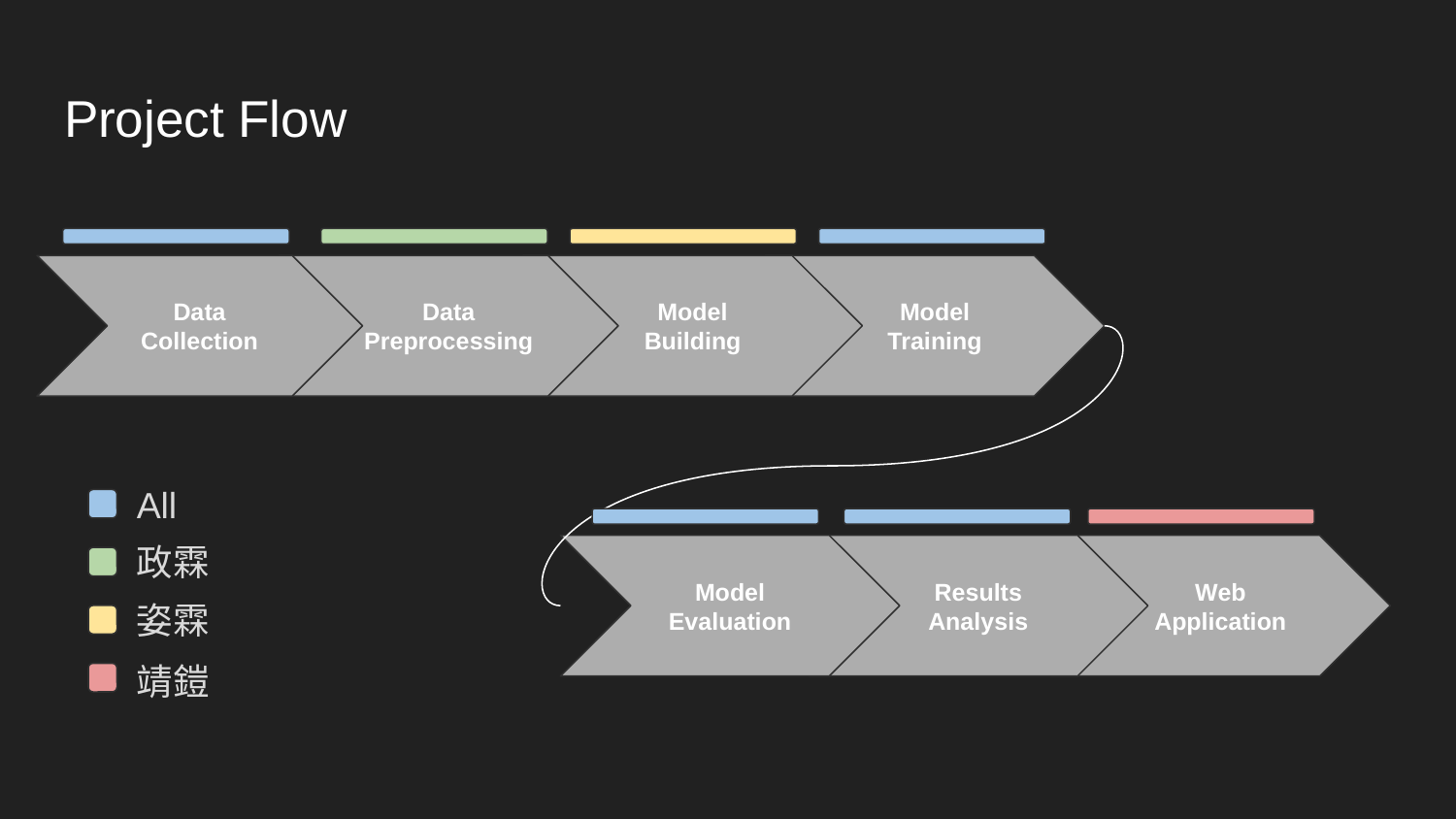

# Project Flow

All

政霖

姿霖

靖鎧

Data Collection
Data
Preprocessing
Model Building
Model Training
Model Evaluation
Results Analysis
Web
Application